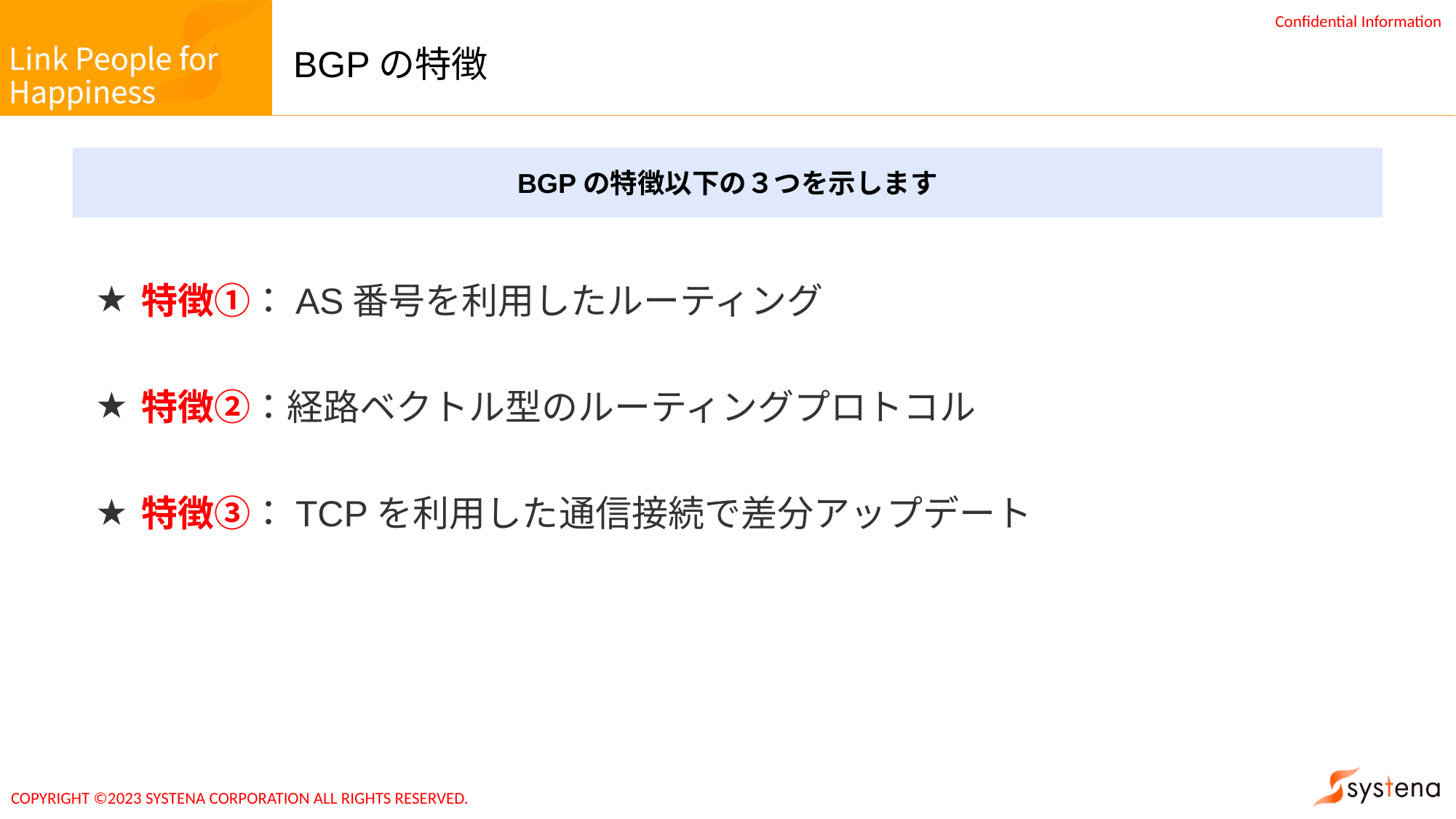

# BGPの特徴
BGPの特徴以下の３つを示します
特徴①：AS番号を利用したルーティング

特徴②：経路ベクトル型のルーティングプロトコル

特徴③：TCPを利用した通信接続で差分アップデート